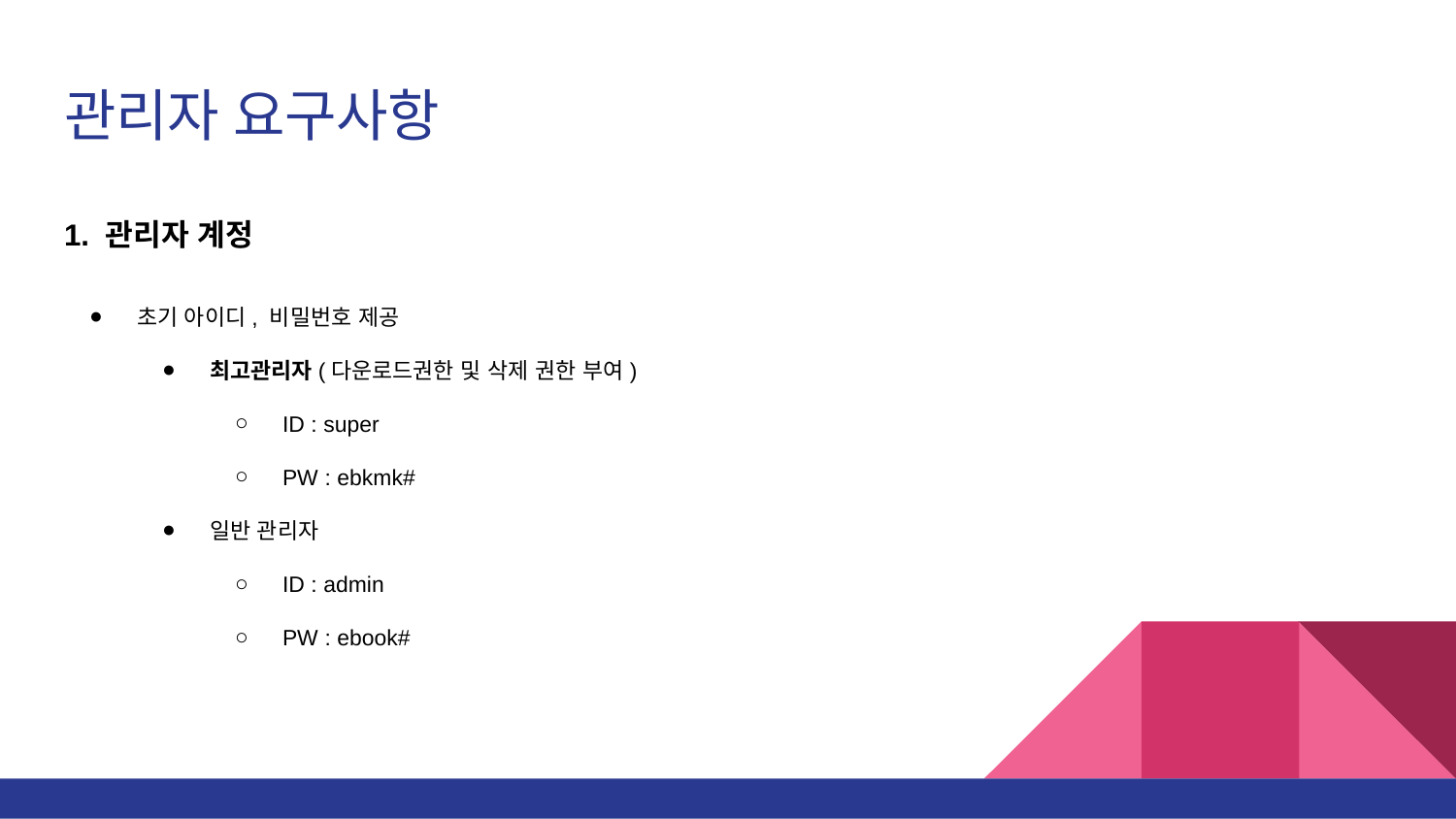

# 관리자 요구사항
1. 관리자 계정
초기 아이디, 비밀번호 제공
최고관리자(다운로드권한 및 삭제 권한 부여)
ID : super
PW : ebkmk#
일반 관리자
ID : admin
PW : ebook#